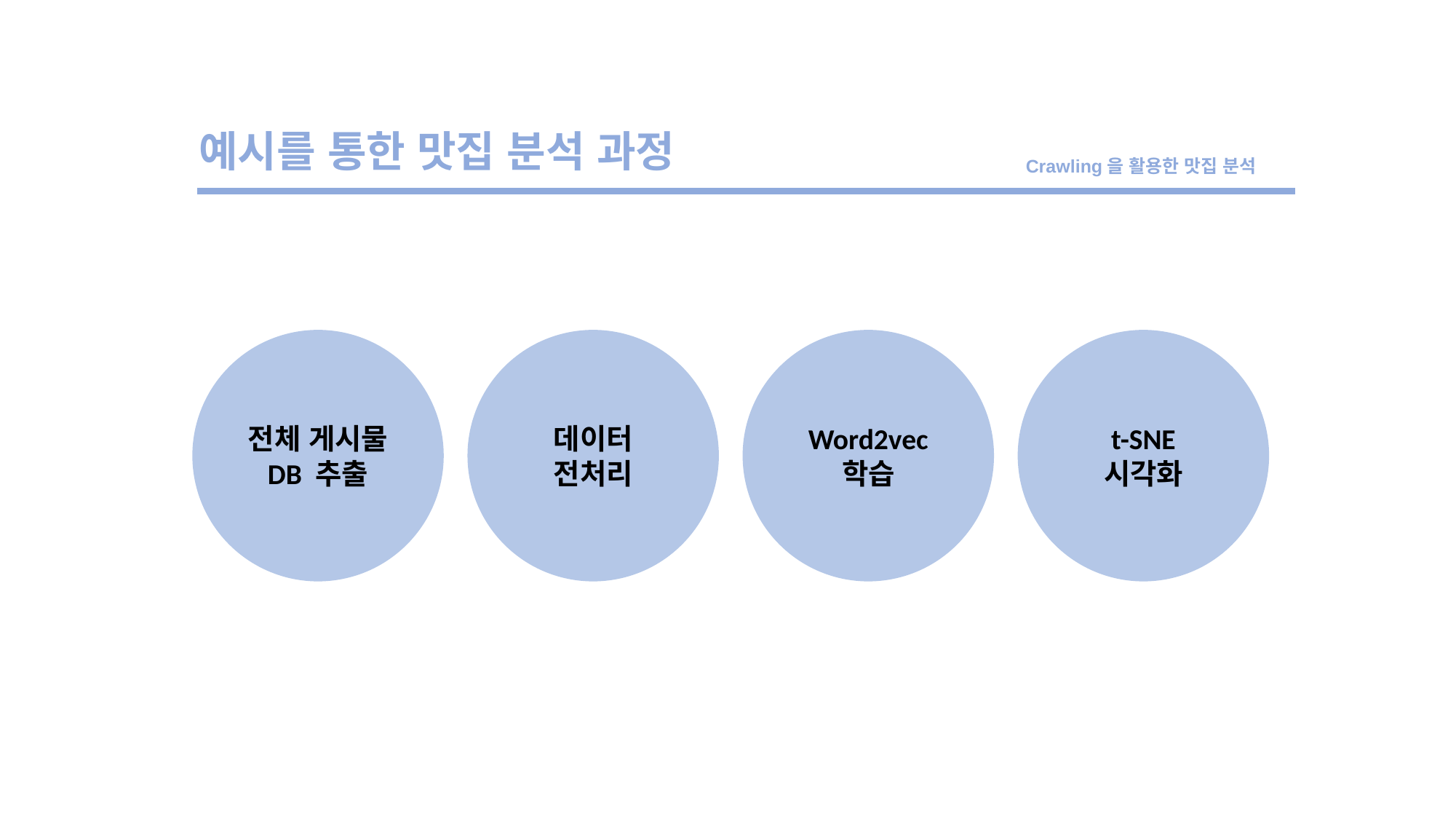

예시를 통한 맛집 분석 과정

 Crawling을 활용한 맛집 분석
전체 게시물
DB 추출
데이터
전처리
Word2vec 학습
t-SNE
시각화